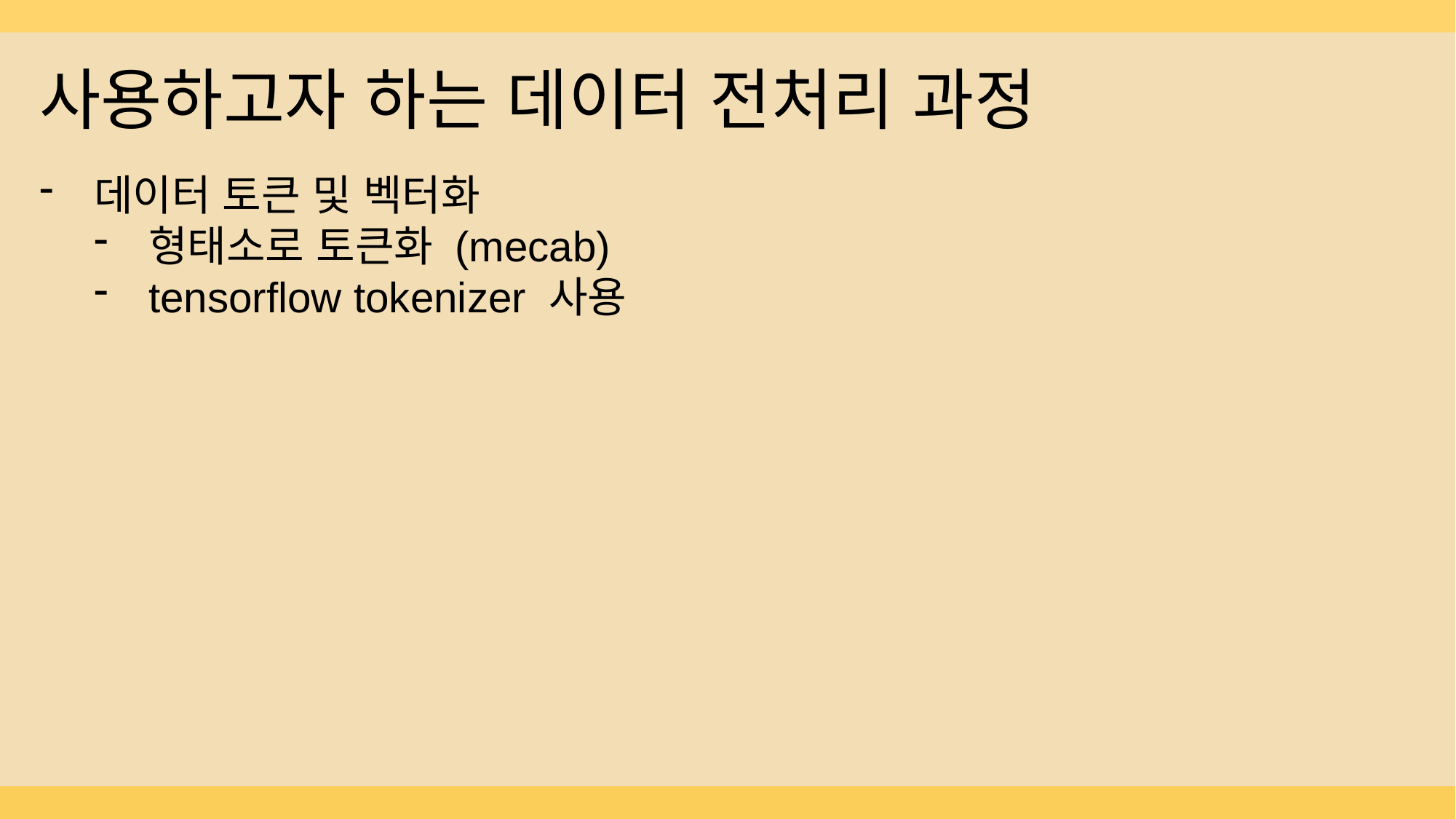

사용하고자 하는 데이터 전처리 과정
데이터 토큰 및 벡터화
형태소로 토큰화 (mecab)
tensorflow tokenizer 사용